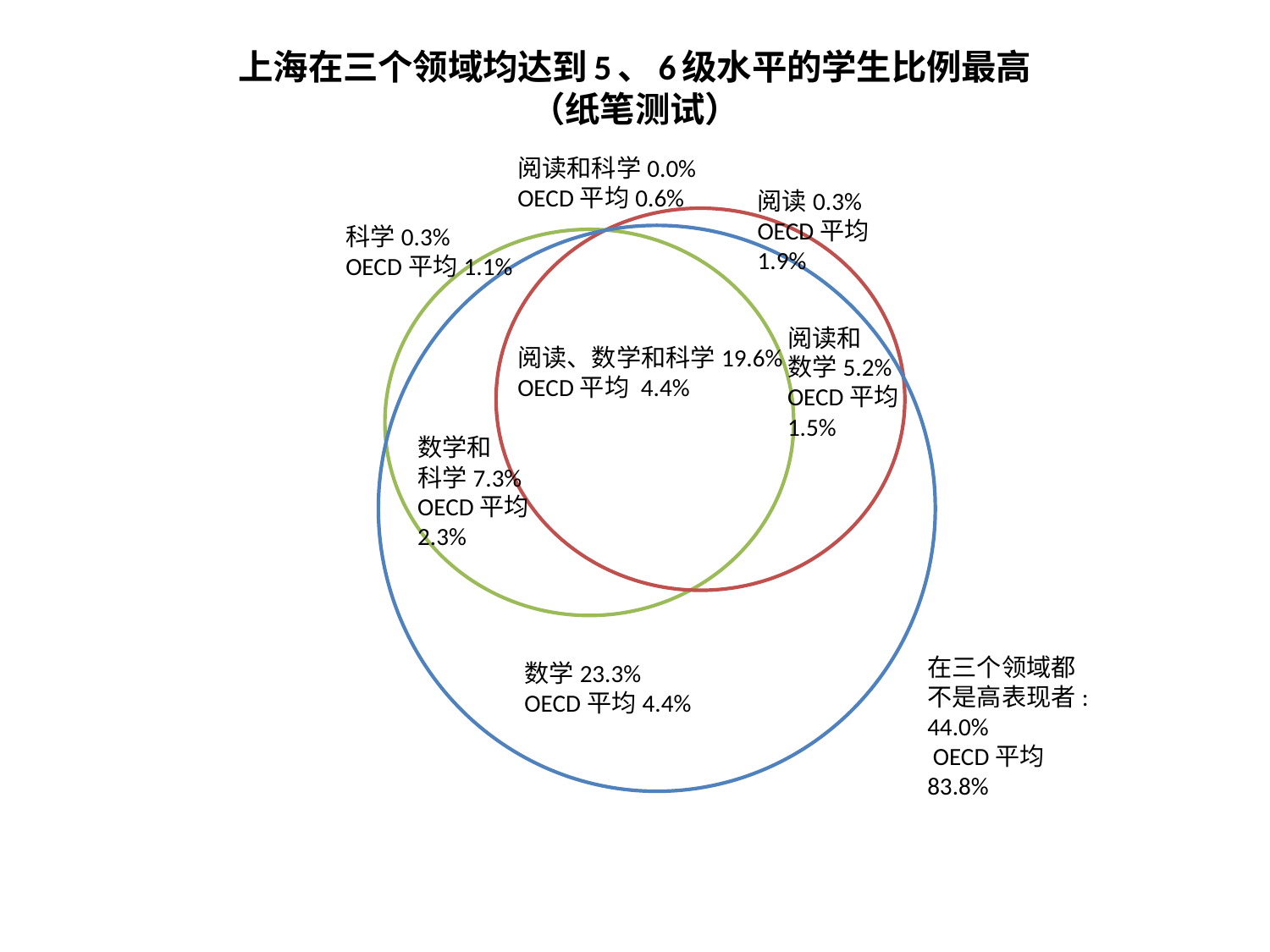

# 上海在三个领域均达到5、6级水平的学生比例最高 （纸笔测试）
阅读和科学0.0%
OECD平均0.6%

阅读0.3%
OECD平均1.9%
科学0.3%
OECD平均1.1%

阅读和
数学5.2%
OECD平均
1.5%

阅读、数学和科学19.6%
OECD平均 4.4%

数学和
科学7.3%
OECD平均
2.3%

数学23.3%
OECD平均4.4%

在三个领域都不是高表现者:44.0%
 OECD平均83.8%